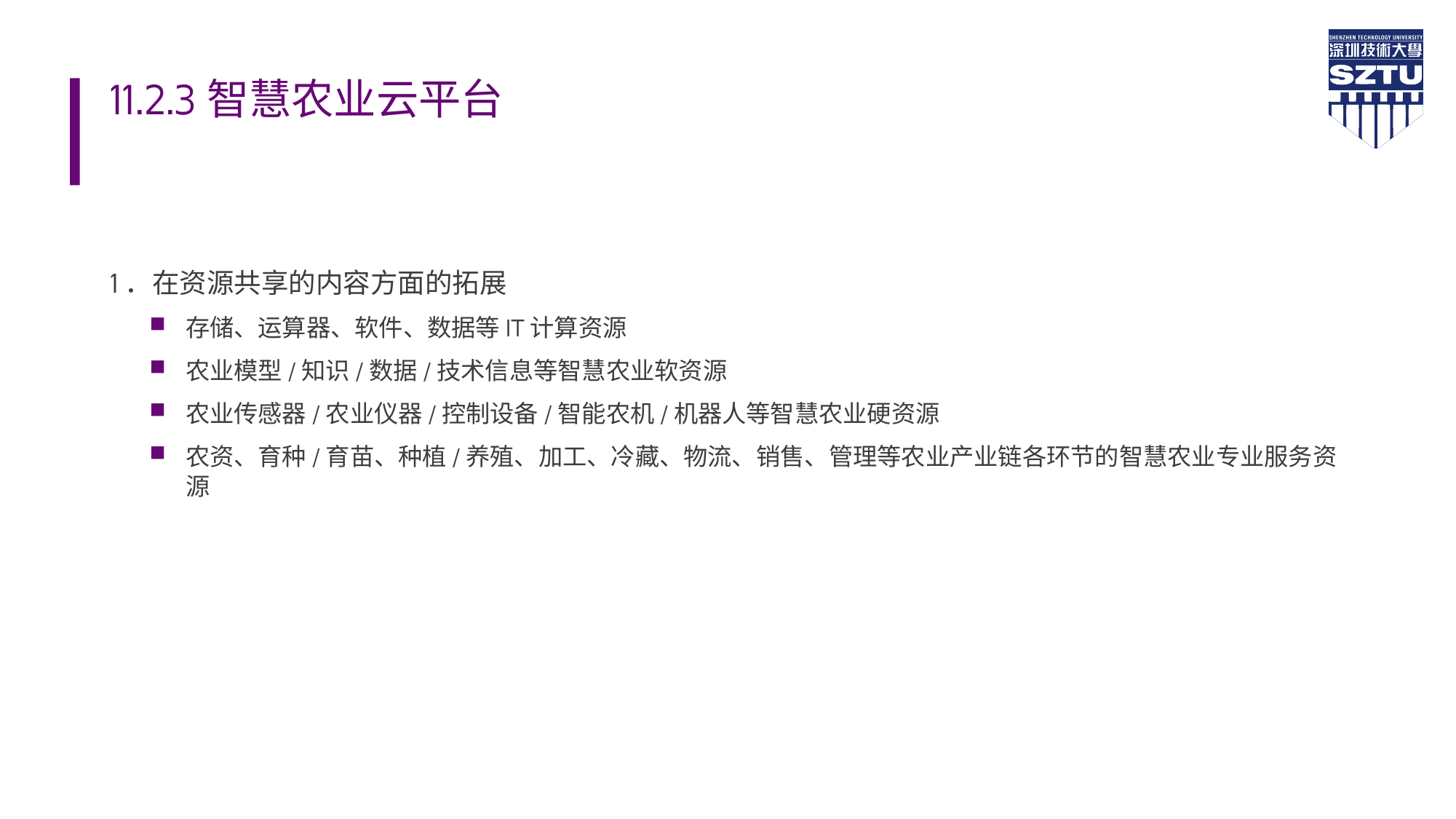

# 11.2.3智慧农业云平台
1．在资源共享的内容方面的拓展
存储、运算器、软件、数据等IT计算资源
农业模型/知识/数据/技术信息等智慧农业软资源
农业传感器/农业仪器/控制设备/智能农机/机器人等智慧农业硬资源
农资、育种/育苗、种植/养殖、加工、冷藏、物流、销售、管理等农业产业链各环节的智慧农业专业服务资源